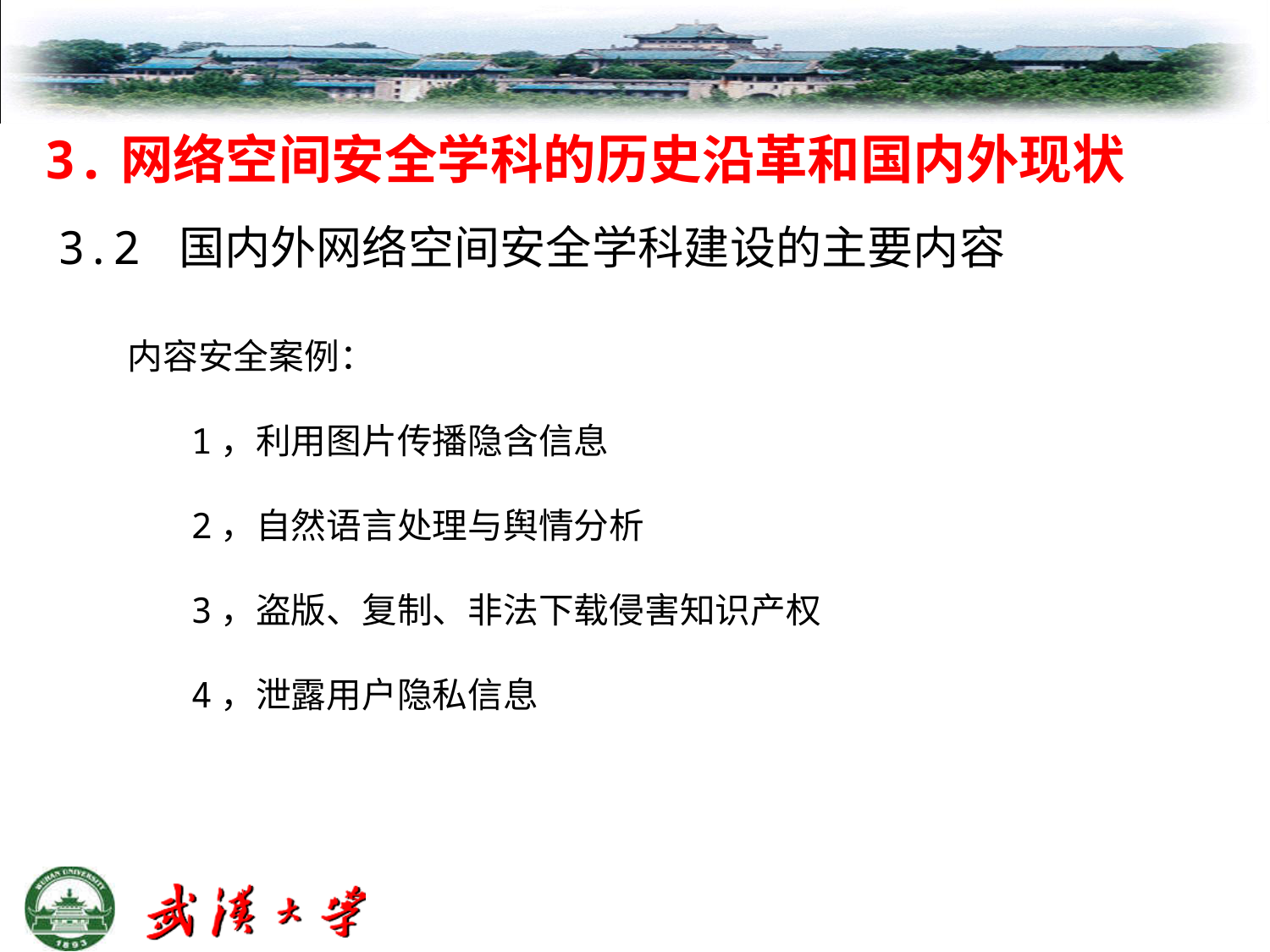

# 3.网络空间安全学科的历史沿革和国内外现状
3.2 国内外网络空间安全学科建设的主要内容
内容安全案例：

1，利用图片传播隐含信息

2，自然语言处理与舆情分析

3，盗版、复制、非法下载侵害知识产权

4，泄露用户隐私信息